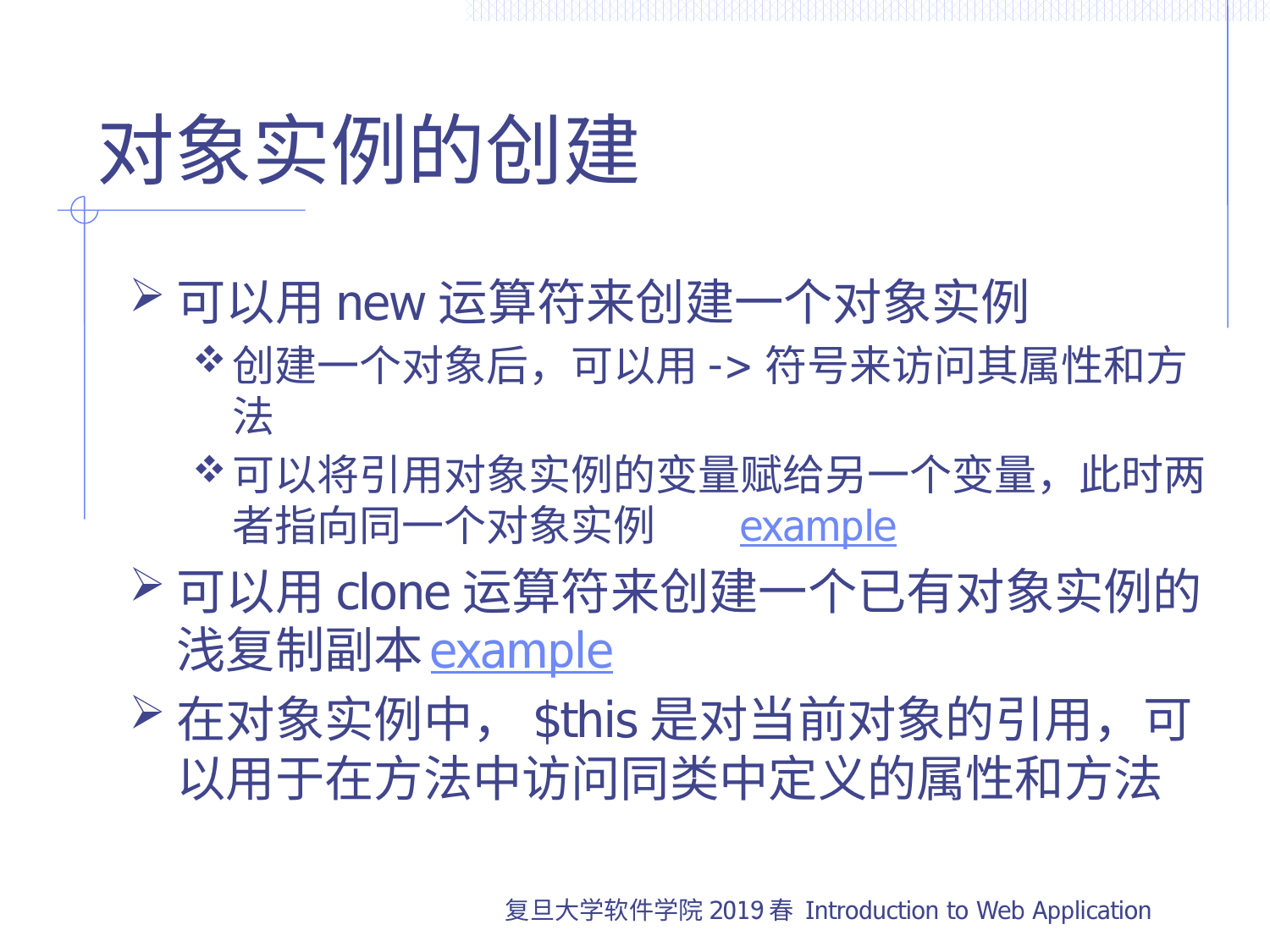

# 对象实例的创建
可以用new运算符来创建一个对象实例
创建一个对象后，可以用->符号来访问其属性和方法
可以将引用对象实例的变量赋给另一个变量，此时两者指向同一个对象实例	example
可以用clone运算符来创建一个已有对象实例的浅复制副本	example
在对象实例中，$this是对当前对象的引用，可以用于在方法中访问同类中定义的属性和方法